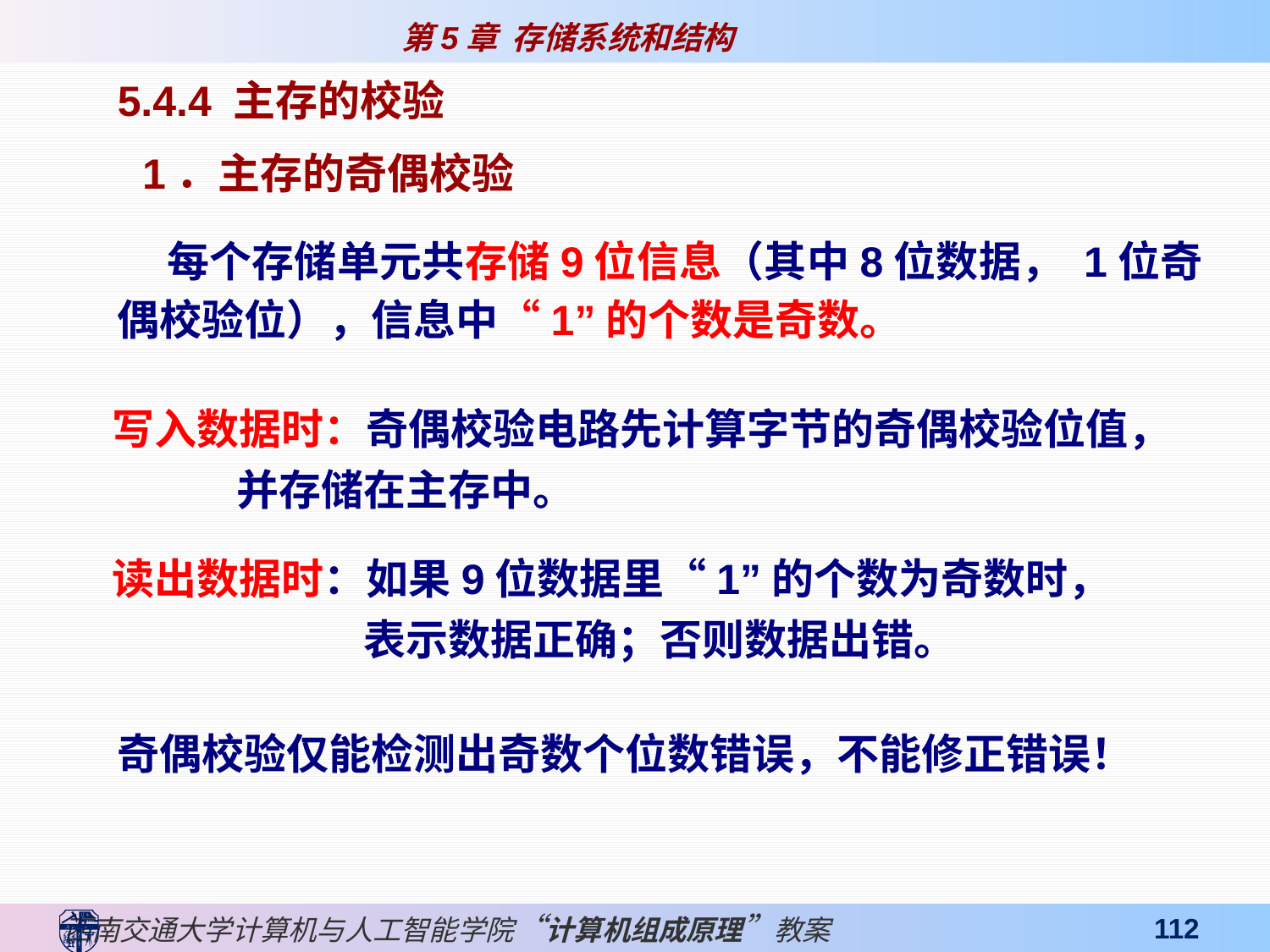

5.4.4 主存的校验
1．主存的奇偶校验
    每个存储单元共存储9位信息（其中8位数据， 1位奇偶校验位），信息中“1”的个数是奇数。
写入数据时：奇偶校验电路先计算字节的奇偶校验位值，
            并存储在主存中。
读出数据时：如果9位数据里“1”的个数为奇数时，
 表示数据正确；否则数据出错。
奇偶校验仅能检测出奇数个位数错误，不能修正错误！